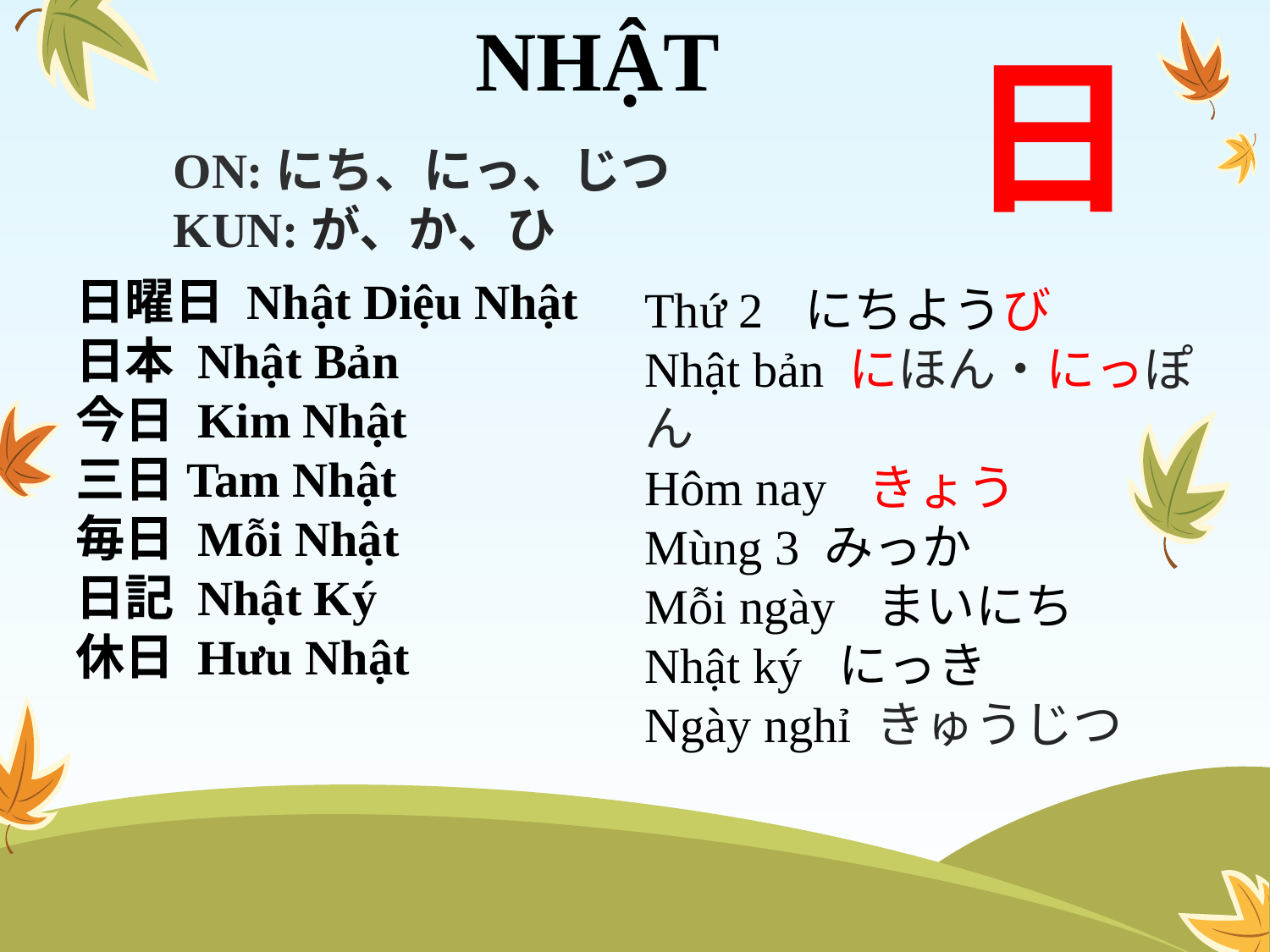

NHẬT
日
ON:にち、にっ、じつ
KUN:が、か、ひ
日曜日 Nhật Diệu Nhật
日本 Nhật Bản
今日 Kim Nhật
三日Tam Nhật
毎日 Mỗi Nhật
日記 Nhật Ký
休日 Hưu Nhật
Thứ 2 にちようび
Nhật bản にほん・にっぽん
Hôm nay きょう
Mùng 3 みっか
Mỗi ngày まいにち
Nhật ký  にっき
Ngày nghỉ きゅうじつ